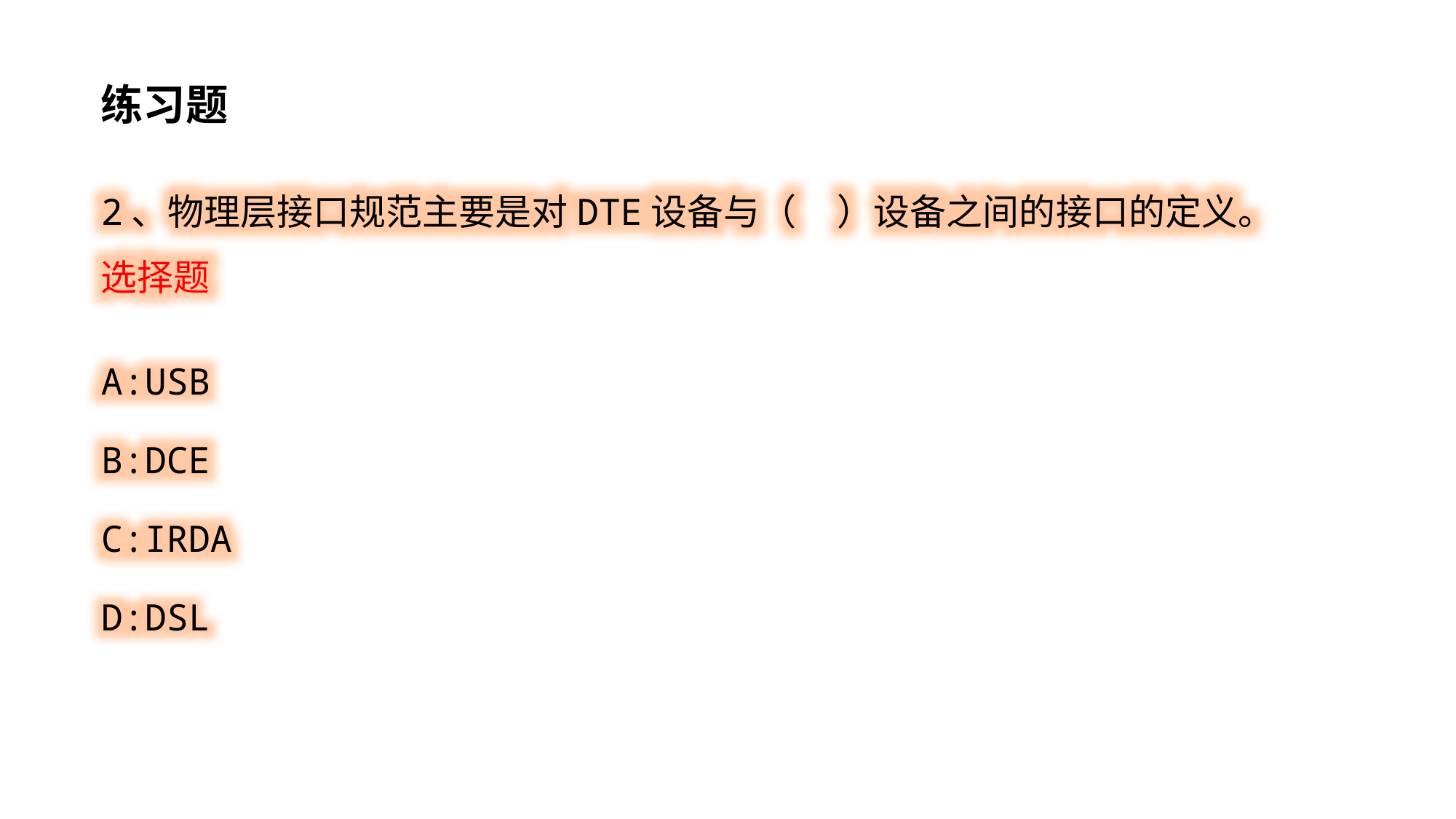

练习题
2、物理层接口规范主要是对DTE设备与（     ）设备之间的接口的定义。  选择题

A:USB

B:DCE

C:IRDA

D:DSL